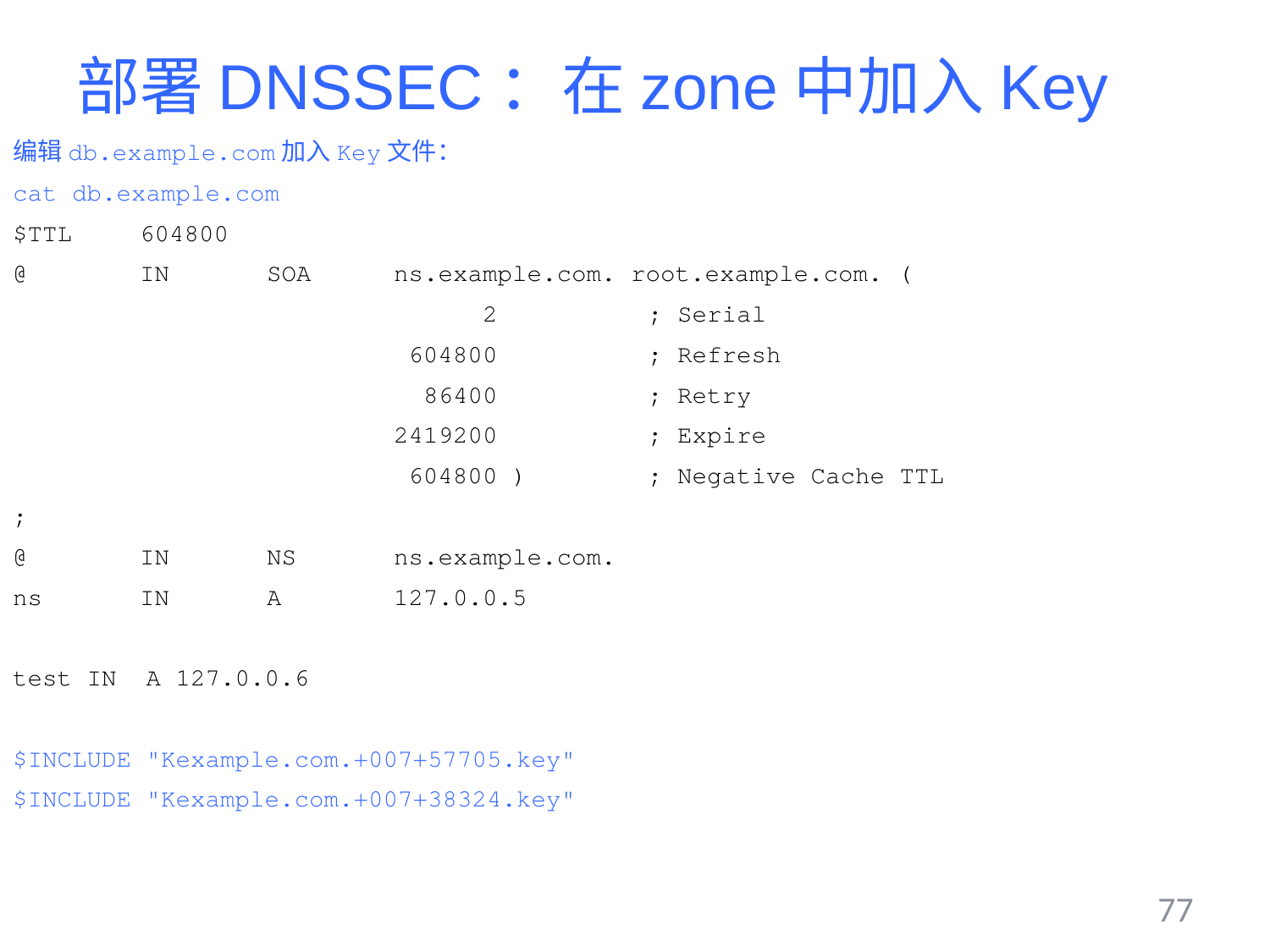

# 部署DNSSEC：在zone中加入Key
编辑db.example.com加入Key文件：
cat db.example.com
$TTL	604800
@	IN	SOA	ns.example.com. root.example.com. (
			      2		; Serial
			 604800		; Refresh
			  86400		; Retry
			2419200		; Expire
			 604800 )	; Negative Cache TTL
;
@	IN	NS	ns.example.com.
ns	IN	A	127.0.0.5

test IN  A 127.0.0.6

$INCLUDE "Kexample.com.+007+57705.key"
$INCLUDE "Kexample.com.+007+38324.key"
77